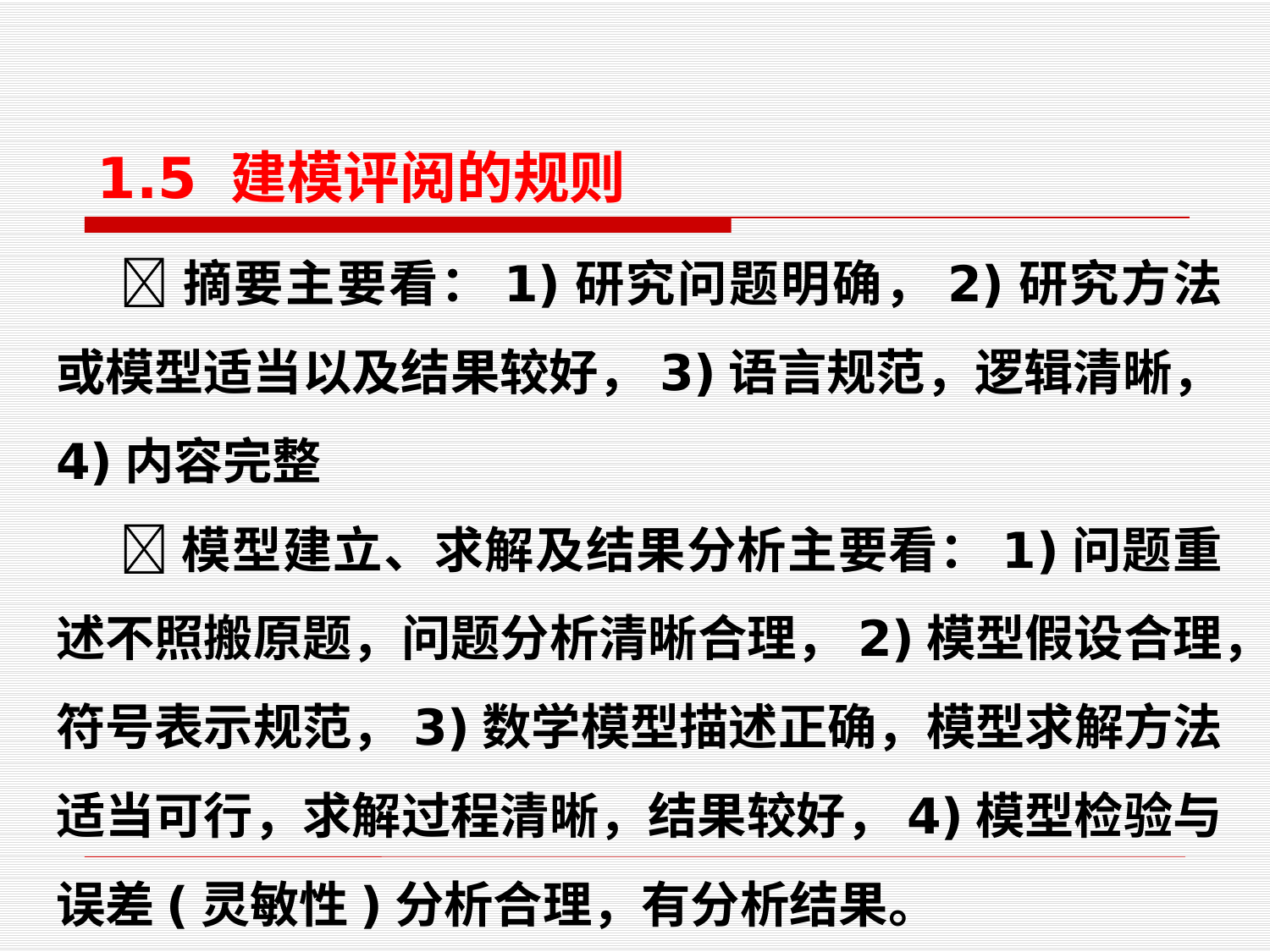

1.5 建模评阅的规则
♥摘要主要看：1)研究问题明确，2)研究方法或模型适当以及结果较好，3)语言规范，逻辑清晰，4)内容完整
♥模型建立、求解及结果分析主要看：1)问题重述不照搬原题，问题分析清晰合理，2)模型假设合理，符号表示规范，3)数学模型描述正确，模型求解方法适当可行，求解过程清晰，结果较好，4)模型检验与误差(灵敏性)分析合理，有分析结果。